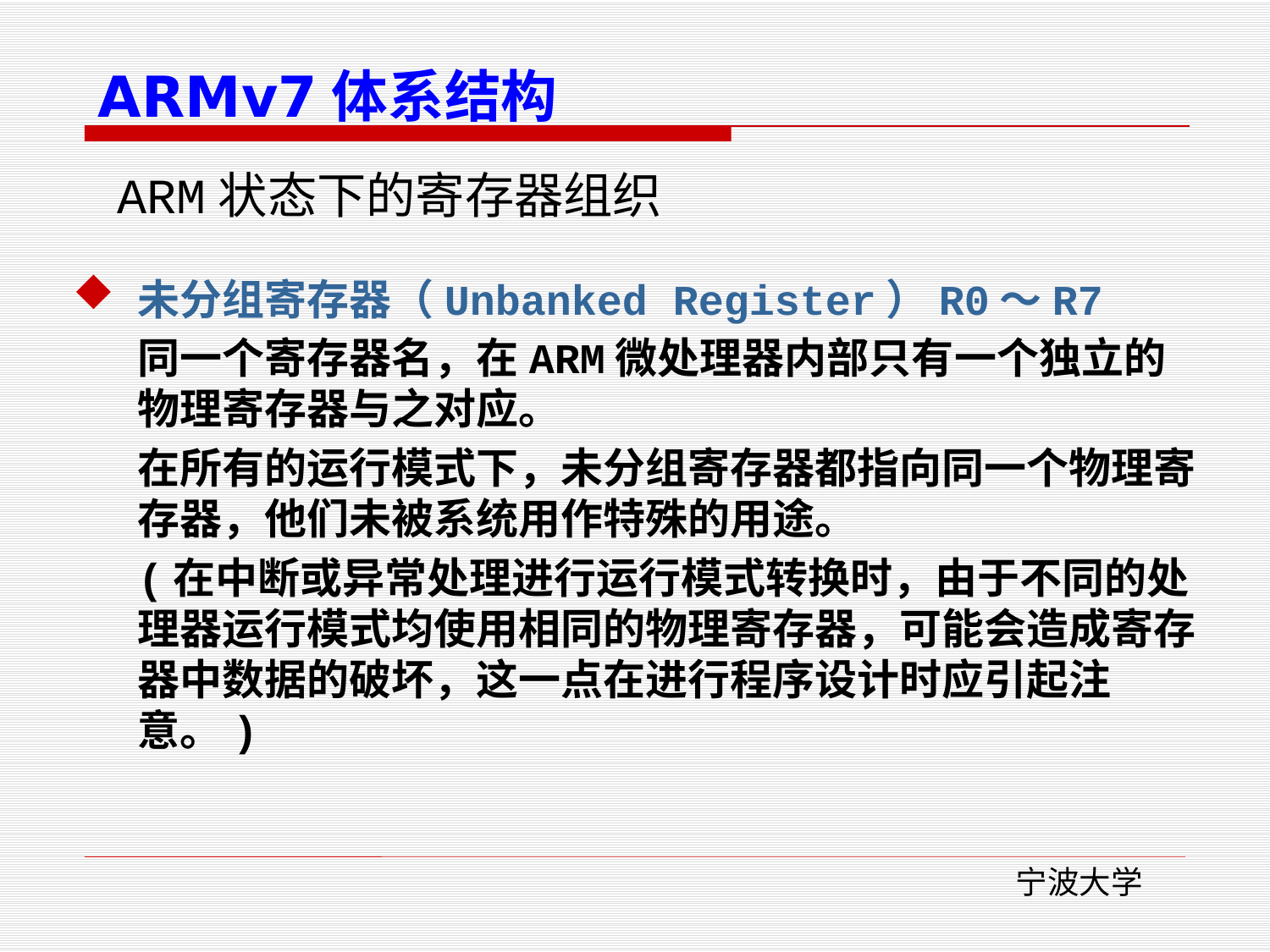

ARMv7体系结构
# ARM状态下的寄存器组织
未分组寄存器（Unbanked Register）R0～R7
	同一个寄存器名，在ARM微处理器内部只有一个独立的物理寄存器与之对应。
	在所有的运行模式下，未分组寄存器都指向同一个物理寄存器，他们未被系统用作特殊的用途。
	(在中断或异常处理进行运行模式转换时，由于不同的处理器运行模式均使用相同的物理寄存器，可能会造成寄存器中数据的破坏，这一点在进行程序设计时应引起注意。)